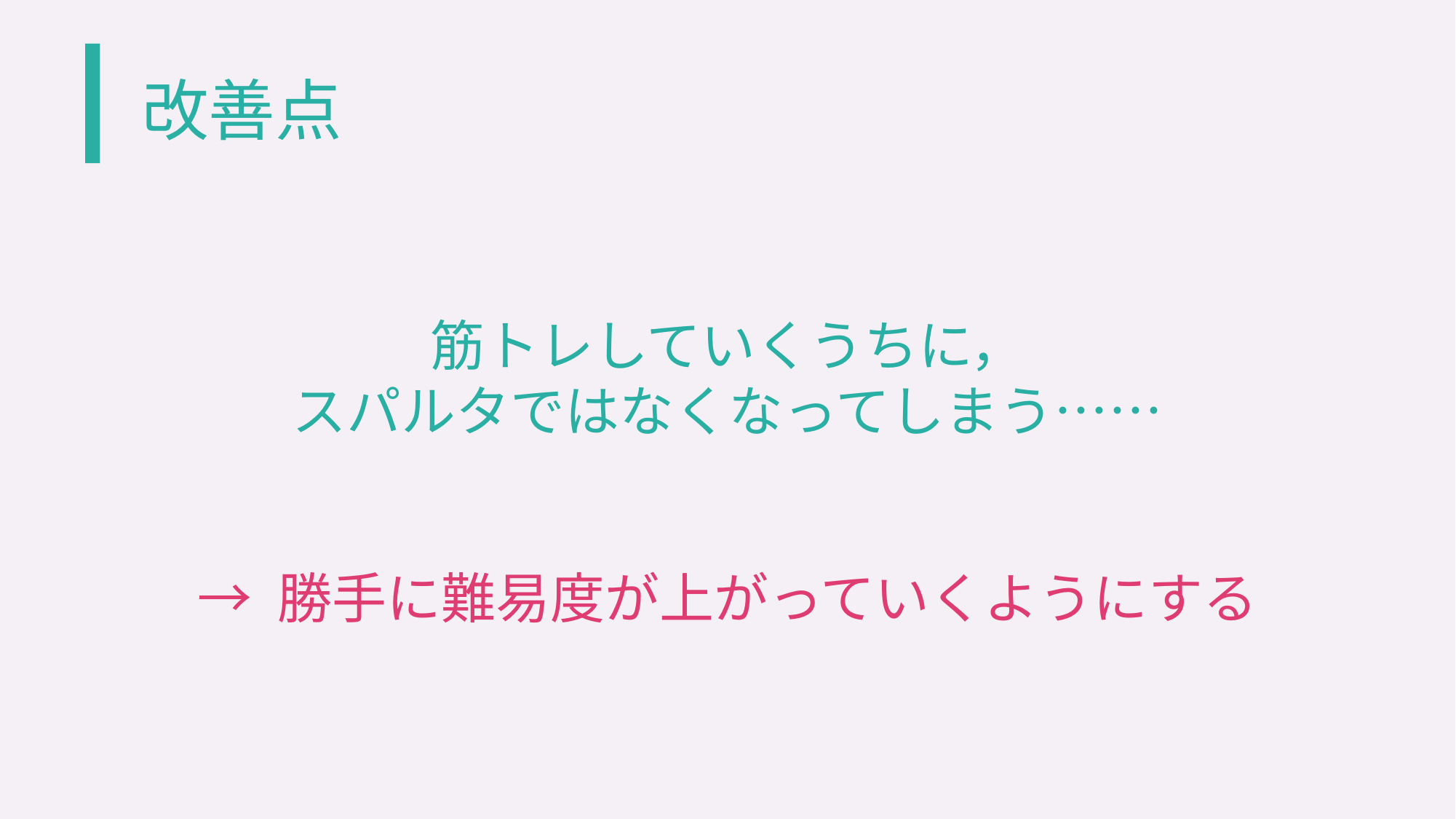

# 改善点
筋トレしていくうちに，
スパルタではなくなってしまう……

→ 勝手に難易度が上がっていくようにする